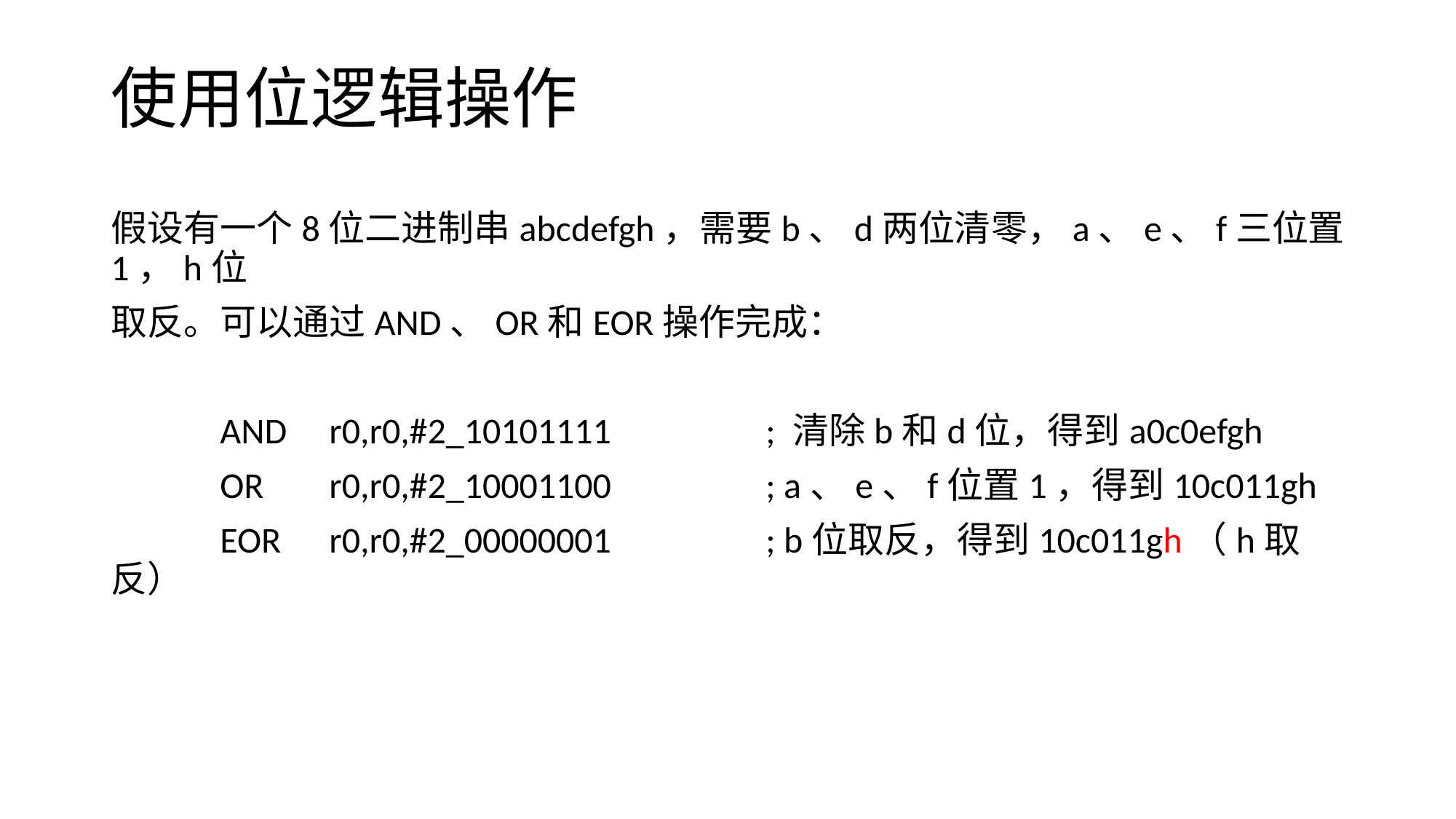

# 使用位逻辑操作

假设有一个8位二进制串abcdefgh，需要b、d两位清零，a、e、f三位置1，h位
取反。可以通过AND、OR和EOR操作完成：

	AND	r0,r0,#2_10101111		; 清除b和d位，得到a0c0efgh
	OR	r0,r0,#2_10001100		; a、e、f位置1，得到10c011gh
	EOR	r0,r0,#2_00000001		; b位取反，得到10c011gh（h取反）